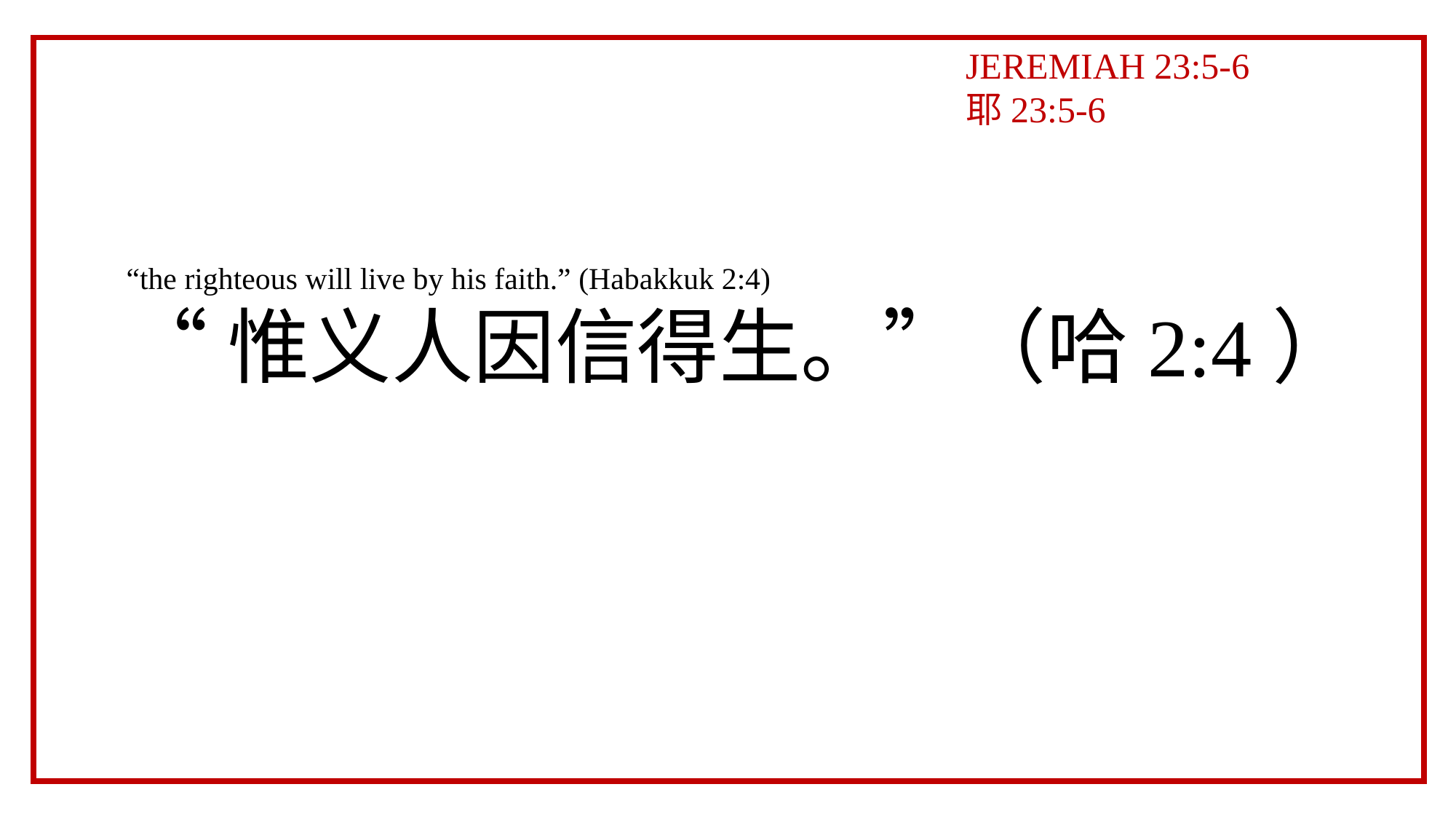

JEREMIAH 23:5-6
耶23:5-6
“the righteous will live by his faith.” (Habakkuk 2:4)
“惟义人因信得生。”（哈2:4）